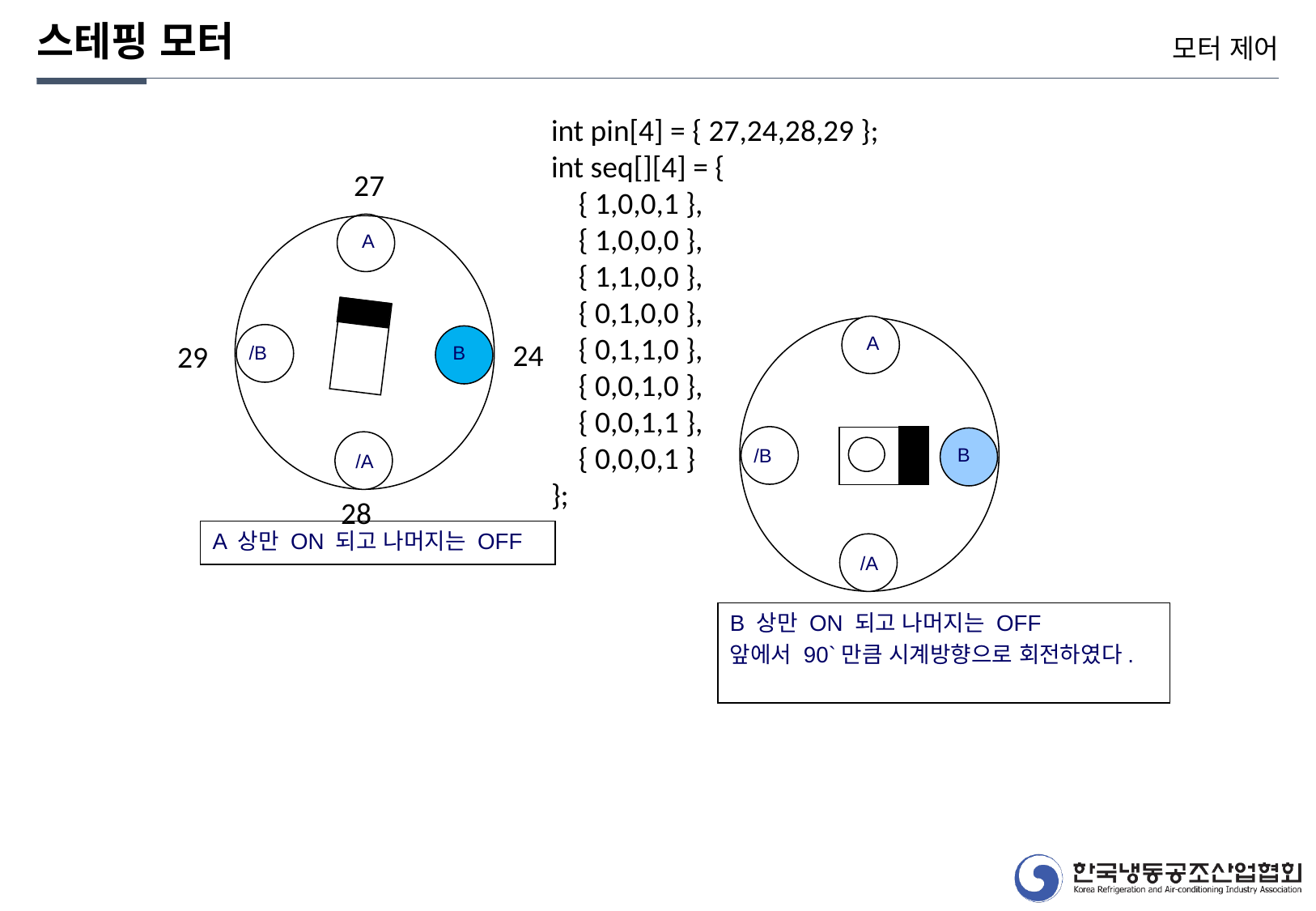

스테핑 모터
모터 제어

int pin[4] = { 27,24,28,29 };
int seq[][4] = {
    { 1,0,0,1 },
    { 1,0,0,0 },
    { 1,1,0,0 },
    { 0,1,0,0 },
    { 0,1,1,0 },
    { 0,0,1,0 },
    { 0,0,1,1 },
    { 0,0,0,1 }
};

 27

A

A

B
/B

/A

 24
29

B
/B

/A
28
A 상만 ON 되고 나머지는 OFF
B 상만 ON 되고 나머지는 OFF
앞에서 90`만큼 시계방향으로 회전하였다.